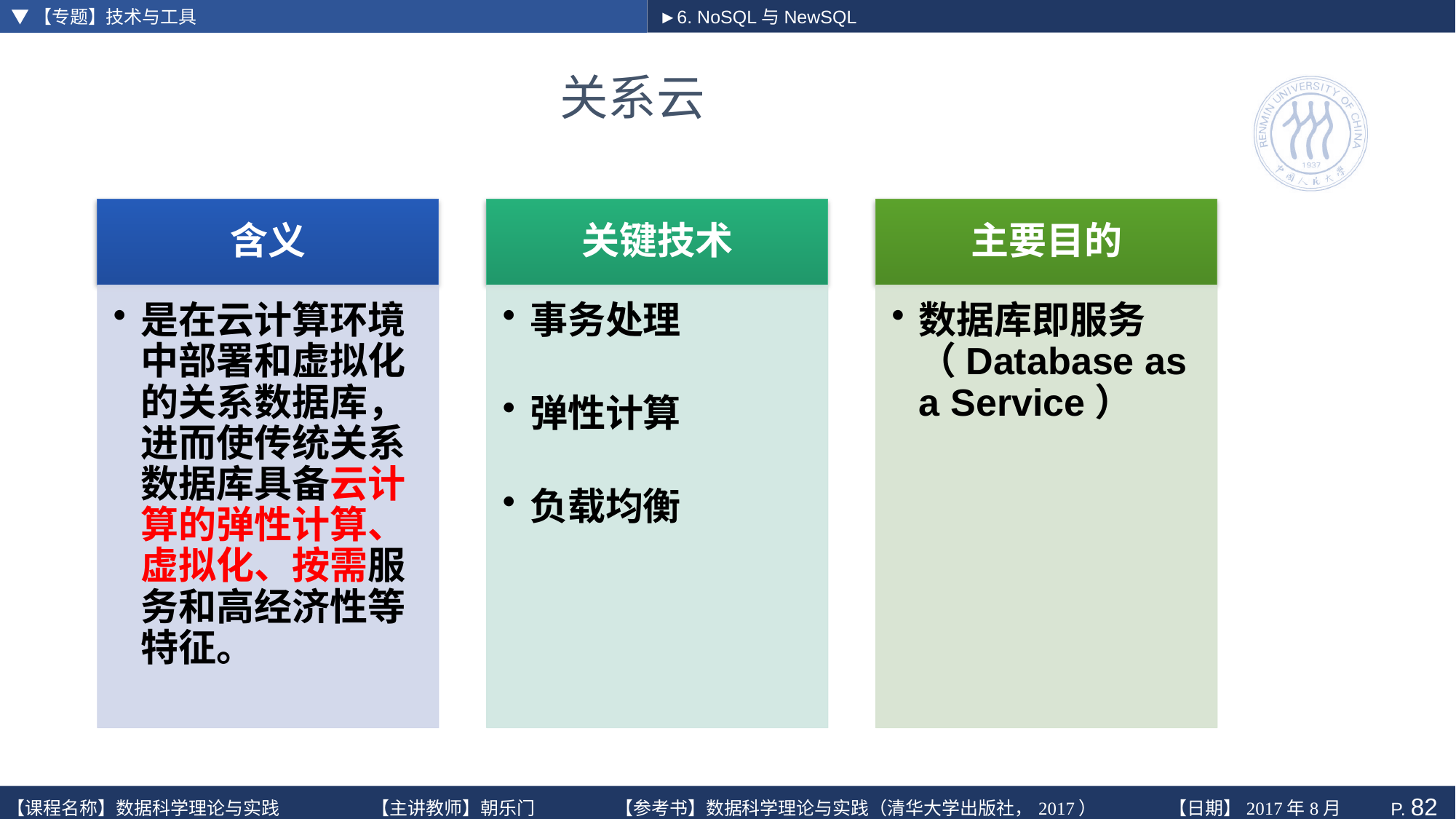

▼【专题】技术与工具
►6. NoSQL与NewSQL
# 关系云
含义
是在云计算环境中部署和虚拟化的关系数据库，进而使传统关系数据库具备云计算的弹性计算、虚拟化、按需服务和高经济性等特征。
关键技术
事务处理

弹性计算

负载均衡
主要目的
数据库即服务（Database as a Service）